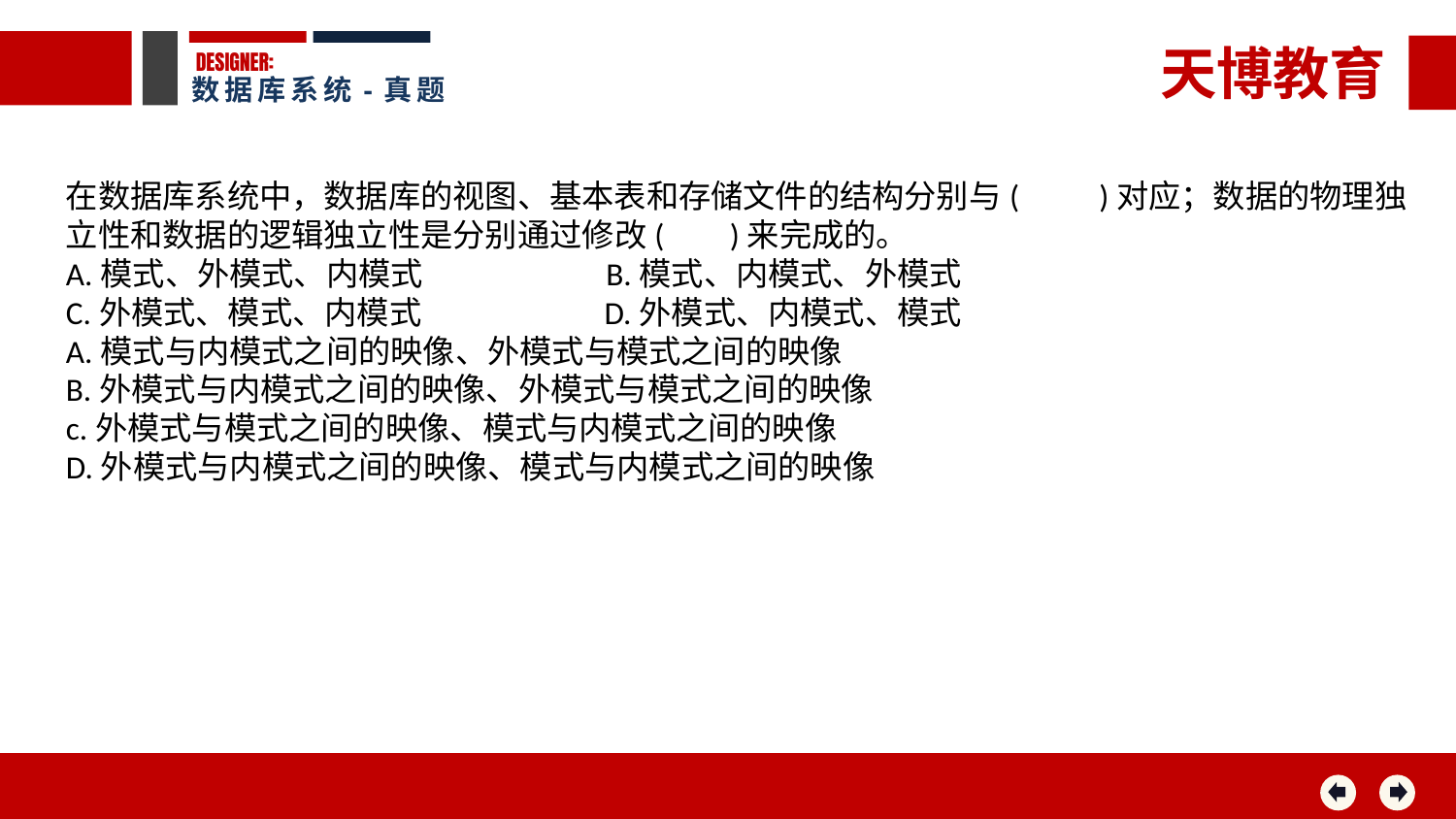

天博教育
DESIGNER:
数据库系统-真题
在数据库系统中，数据库的视图、基本表和存储文件的结构分别与(           )对应；数据的物理独立性和数据的逻辑独立性是分别通过修改(         )来完成的。
A.模式、外模式、内模式                        B.模式、内模式、外模式
C.外模式、模式、内模式                        D.外模式、内模式、模式
A.模式与内模式之间的映像、外模式与模式之间的映像
B.外模式与内模式之间的映像、外模式与模式之间的映像
c.外模式与模式之间的映像、模式与内模式之间的映像
D.外模式与内模式之间的映像、模式与内模式之间的映像